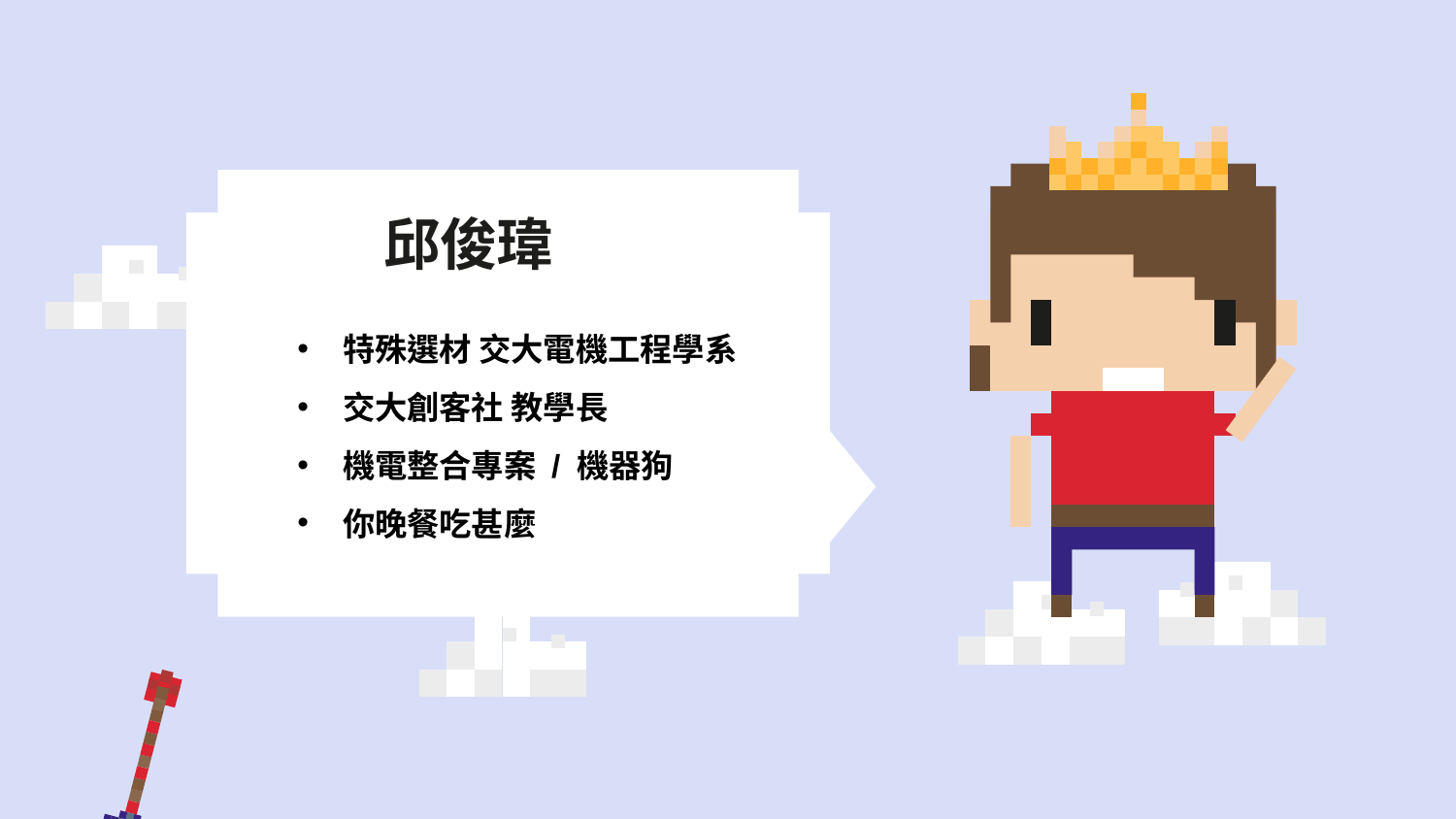

# 邱俊瑋

特殊選材 交大電機工程學系
交大創客社 教學長
機電整合專案 / 機器狗
你晚餐吃甚麼